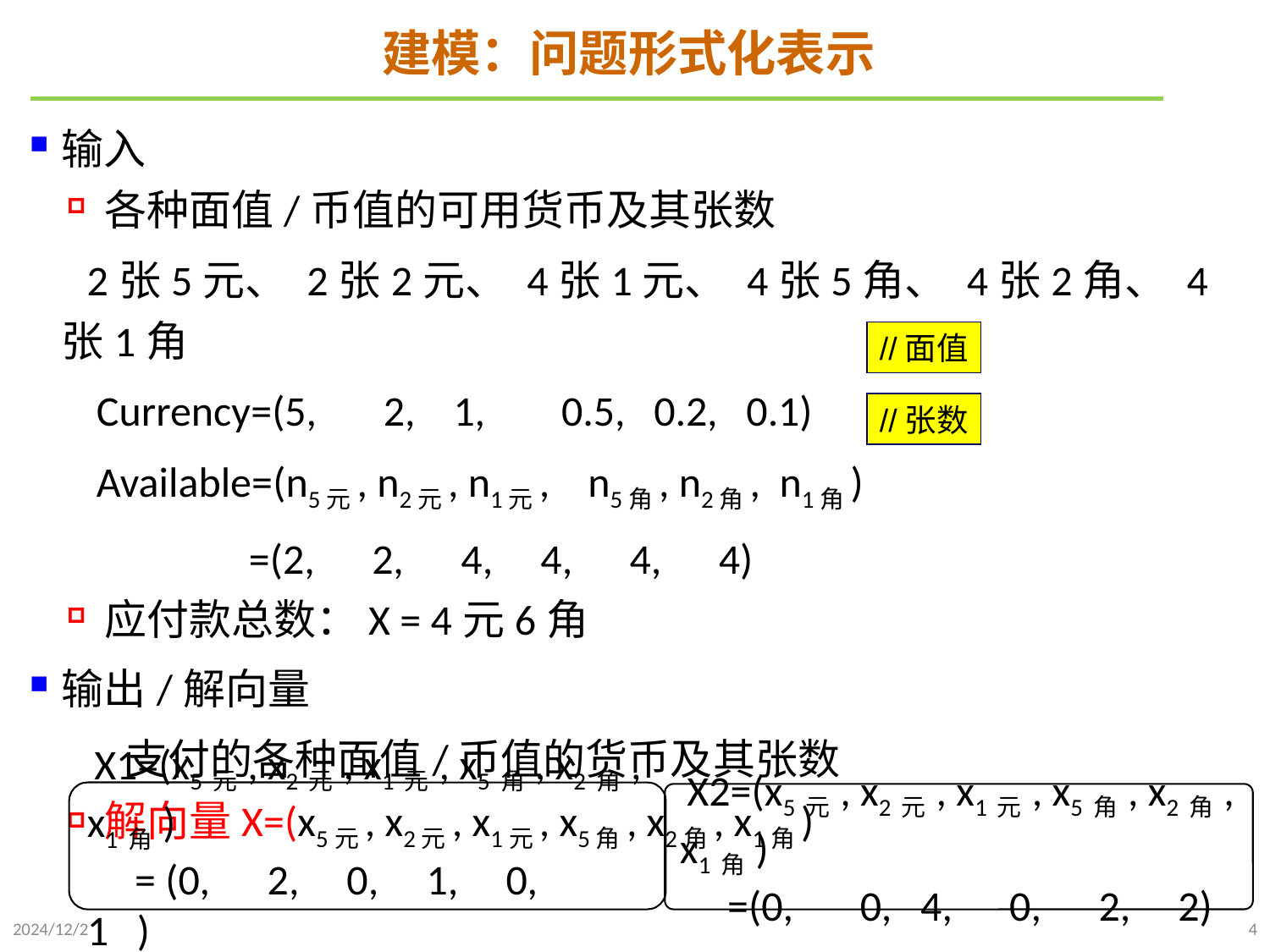

# 建模：问题形式化表示
输入
各种面值/币值的可用货币及其张数
      2张5元、 2张2元、 4张1元、 4张5角、 4张2角、 4张1角
       Currency=(5,       2,    1,        0.5,   0.2,   0.1)
       Available=(n5元, n2元, n1元,    n5角, n2角,  n1角)
                       =(2,      2,      4,     4,      4,      4)
应付款总数：X = 4元6角
输出/解向量
         支付的各种面值/币值的货币及其张数
解向量X=(x5元, x2元, x1元, x5角, x2角, x1角)

//面值
//张数
 X1=(x5元, x2元, x1元, x5角, x2角, x1角)
     = (0,      2,     0,     1,     0,      1   )
 X2=(x5元, x2元, x1元, x5角, x2角, x1角)
     =(0,       0,   4,      0,      2,     2)

2024/12/2
4